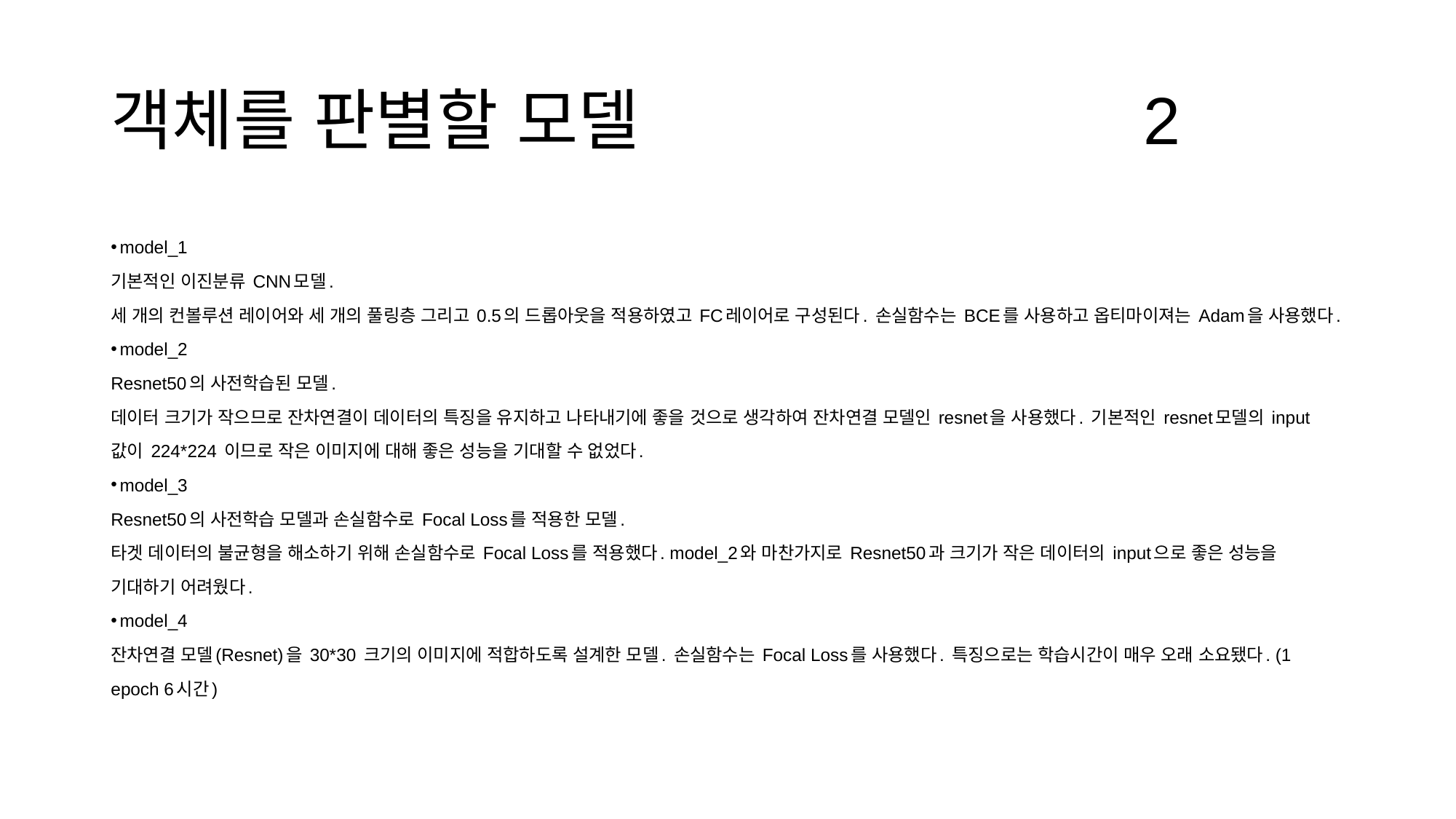

# 객체를 판별할 모델                          2
 model_1
기본적인 이진분류 CNN모델.
세 개의 컨볼루션 레이어와 세 개의 풀링층 그리고 0.5의 드롭아웃을 적용하였고 FC레이어로 구성된다. 손실함수는 BCE를 사용하고 옵티마이져는 Adam을 사용했다.
 model_2
Resnet50의 사전학습된 모델.
데이터 크기가 작으므로 잔차연결이 데이터의 특징을 유지하고 나타내기에 좋을 것으로 생각하여 잔차연결 모델인 resnet을 사용했다. 기본적인 resnet모델의 input값이 224*224 이므로 작은 이미지에 대해 좋은 성능을 기대할 수 없었다.
 model_3
Resnet50의 사전학습 모델과 손실함수로 Focal Loss를 적용한 모델.
타겟 데이터의 불균형을 해소하기 위해 손실함수로 Focal Loss를 적용했다. model_2와 마찬가지로 Resnet50과 크기가 작은 데이터의 input으로 좋은 성능을 기대하기 어려웠다.
 model_4
잔차연결 모델(Resnet)을 30*30 크기의 이미지에 적합하도록 설계한 모델. 손실함수는 Focal Loss를 사용했다. 특징으로는 학습시간이 매우 오래 소요됐다. (1 epoch 6시간)